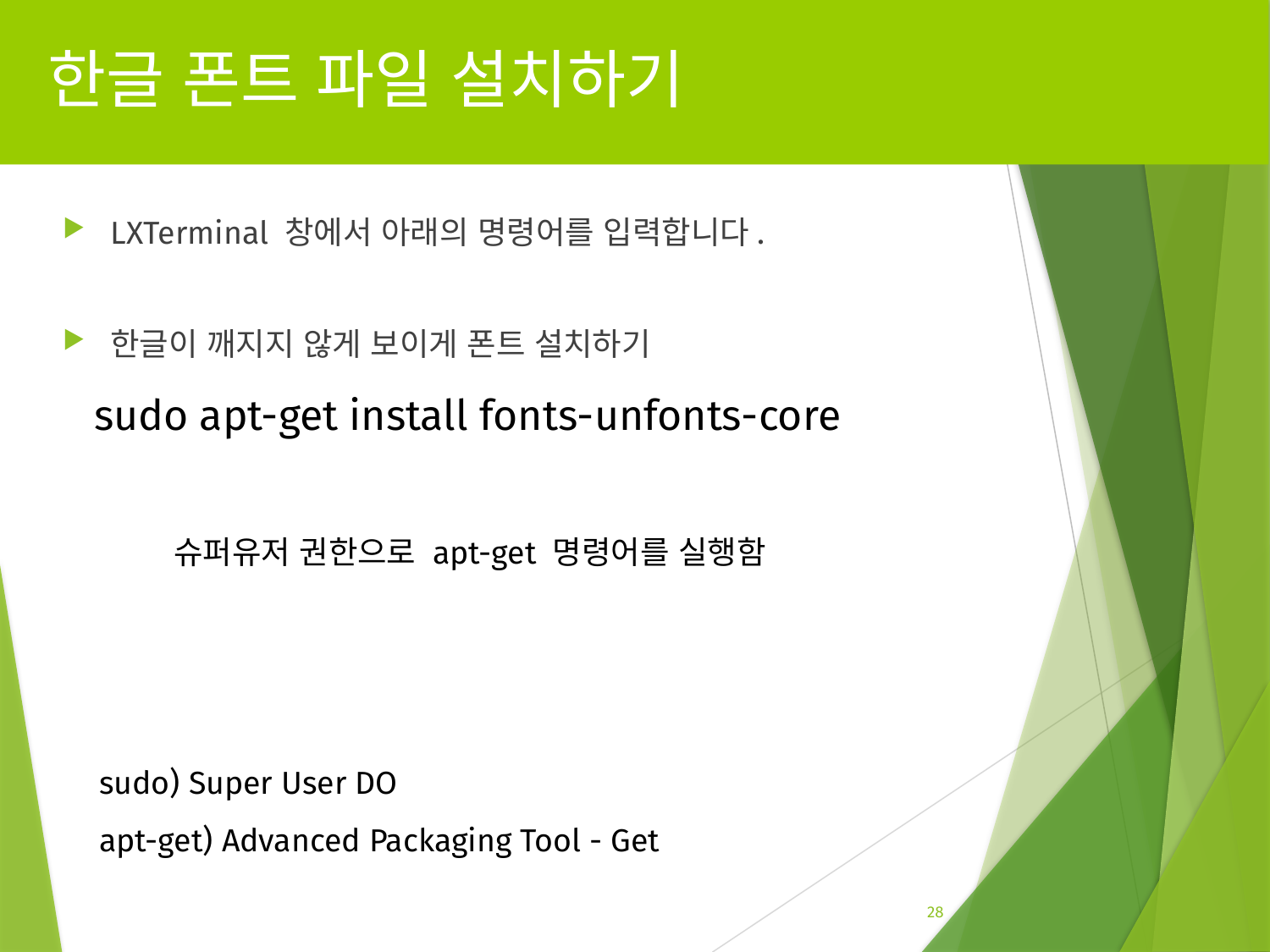

# 한글 폰트 파일 설치하기
LXTerminal 창에서 아래의 명령어를 입력합니다.

한글이 깨지지 않게 보이게 폰트 설치하기
sudo apt-get install fonts-unfonts-core
슈퍼유저 권한으로 apt-get 명령어를 실행함
sudo) Super User DO
apt-get) Advanced Packaging Tool - Get
28